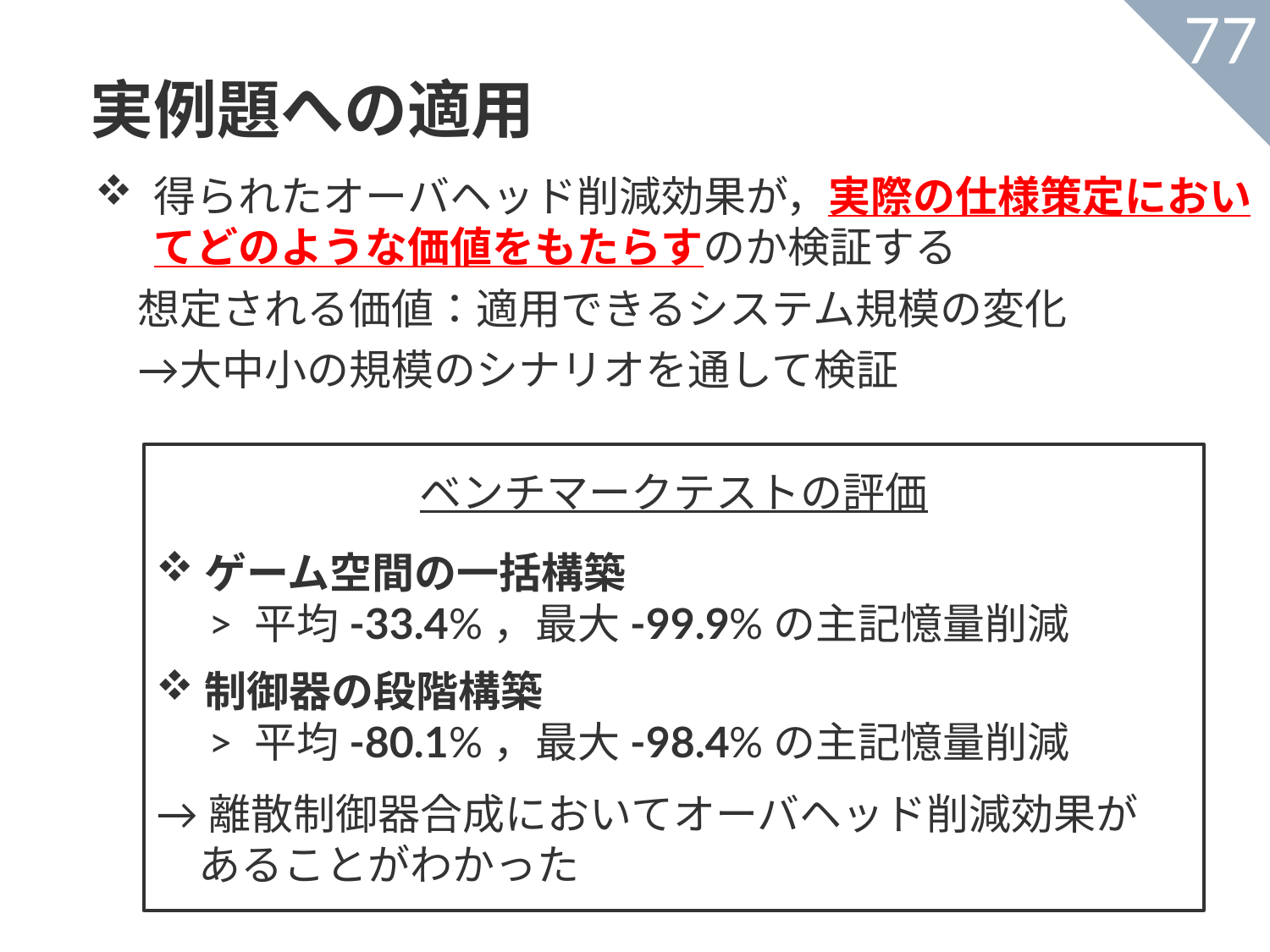

実例題への適用
77

得られたオーバヘッド削減効果が，実際の仕様策定においてどのような価値をもたらすのか検証する
　想定される価値：適用できるシステム規模の変化
　→大中小の規模のシナリオを通して検証

ベンチマークテストの評価

ゲーム空間の一括構築
　> 平均-33.4%，最大-99.9%の主記憶量削減

制御器の段階構築
　> 平均-80.1%，最大-98.4%の主記憶量削減

→離散制御器合成においてオーバヘッド削減効果が
　あることがわかった